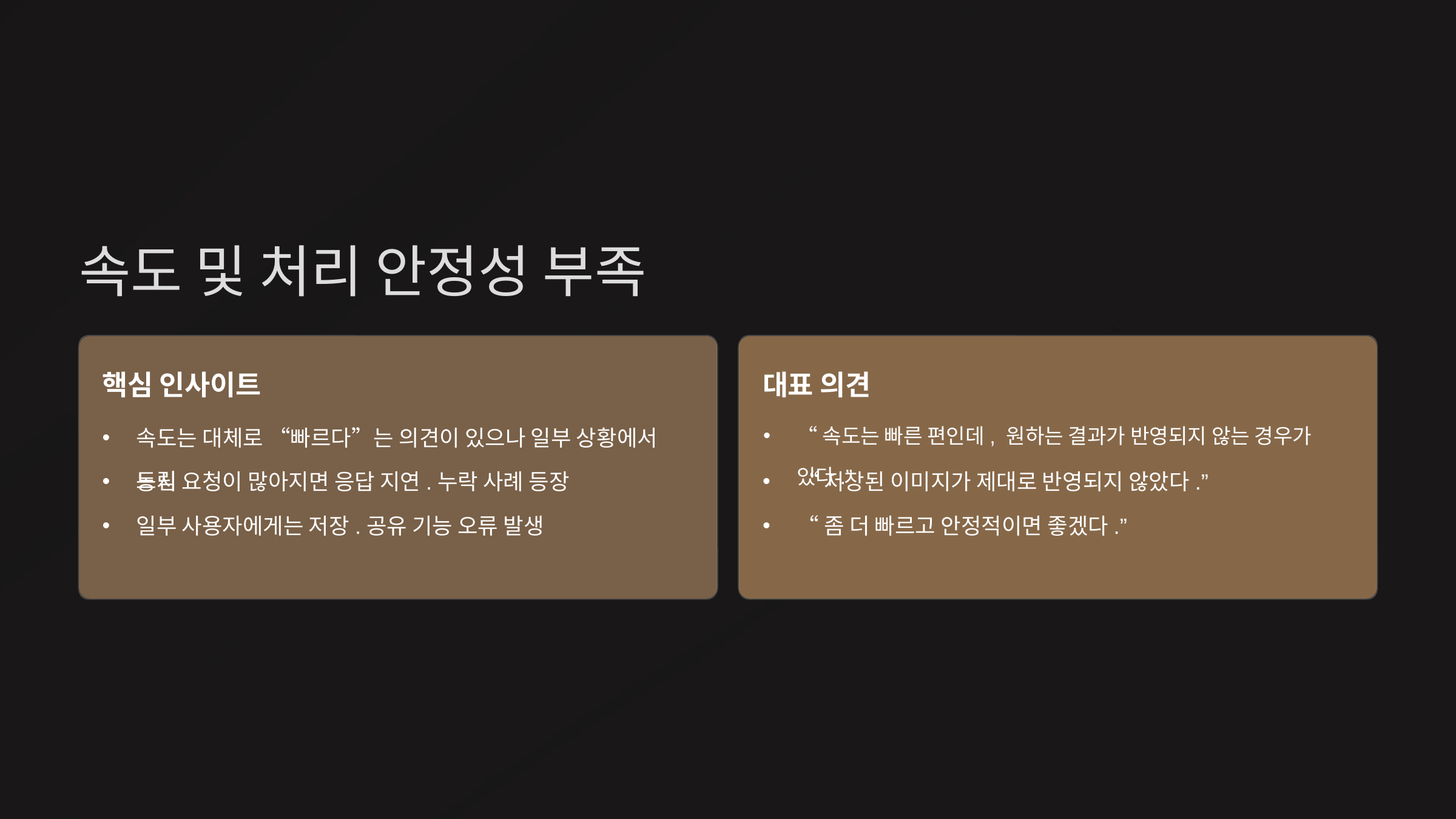

속도 및 처리 안정성 부족

대표 의견
핵심 인사이트
속도는 대체로 “빠르다”는 의견이 있으나 일부 상황에서 느림
“속도는 빠른 편인데, 원하는 결과가 반영되지 않는 경우가 있다.”
동시 요청이 많아지면 응답 지연.누락 사례 등장
“저장된 이미지가 제대로 반영되지 않았다.”
일부 사용자에게는 저장.공유 기능 오류 발생
“좀 더 빠르고 안정적이면 좋겠다.”